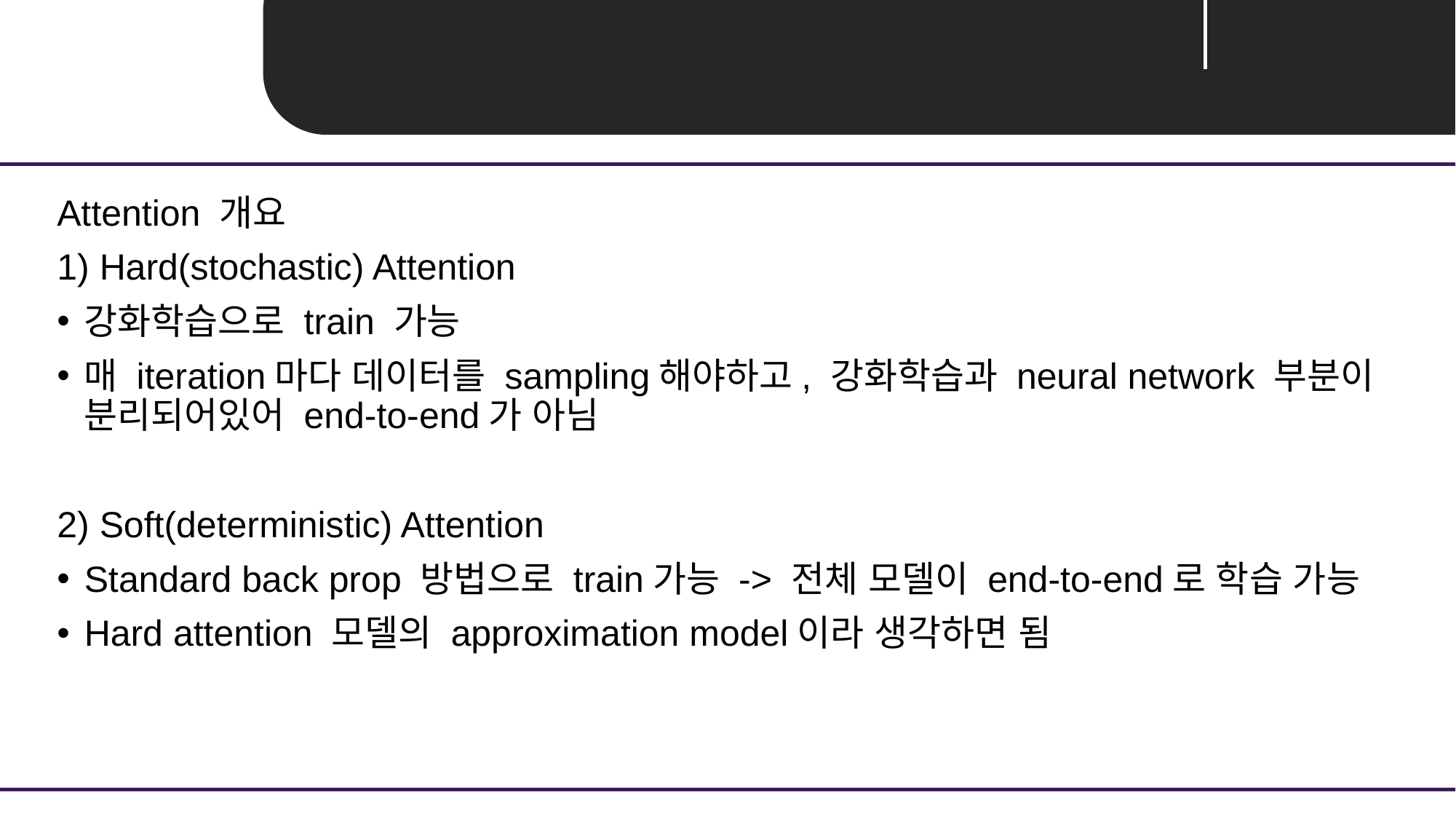

Attention 개요
1) Hard(stochastic) Attention
강화학습으로 train 가능
매 iteration마다 데이터를 sampling해야하고, 강화학습과 neural network 부분이 분리되어있어 end-to-end가 아님

2) Soft(deterministic) Attention
Standard back prop 방법으로 train가능 -> 전체 모델이 end-to-end로 학습 가능
Hard attention 모델의 approximation model이라 생각하면 됨